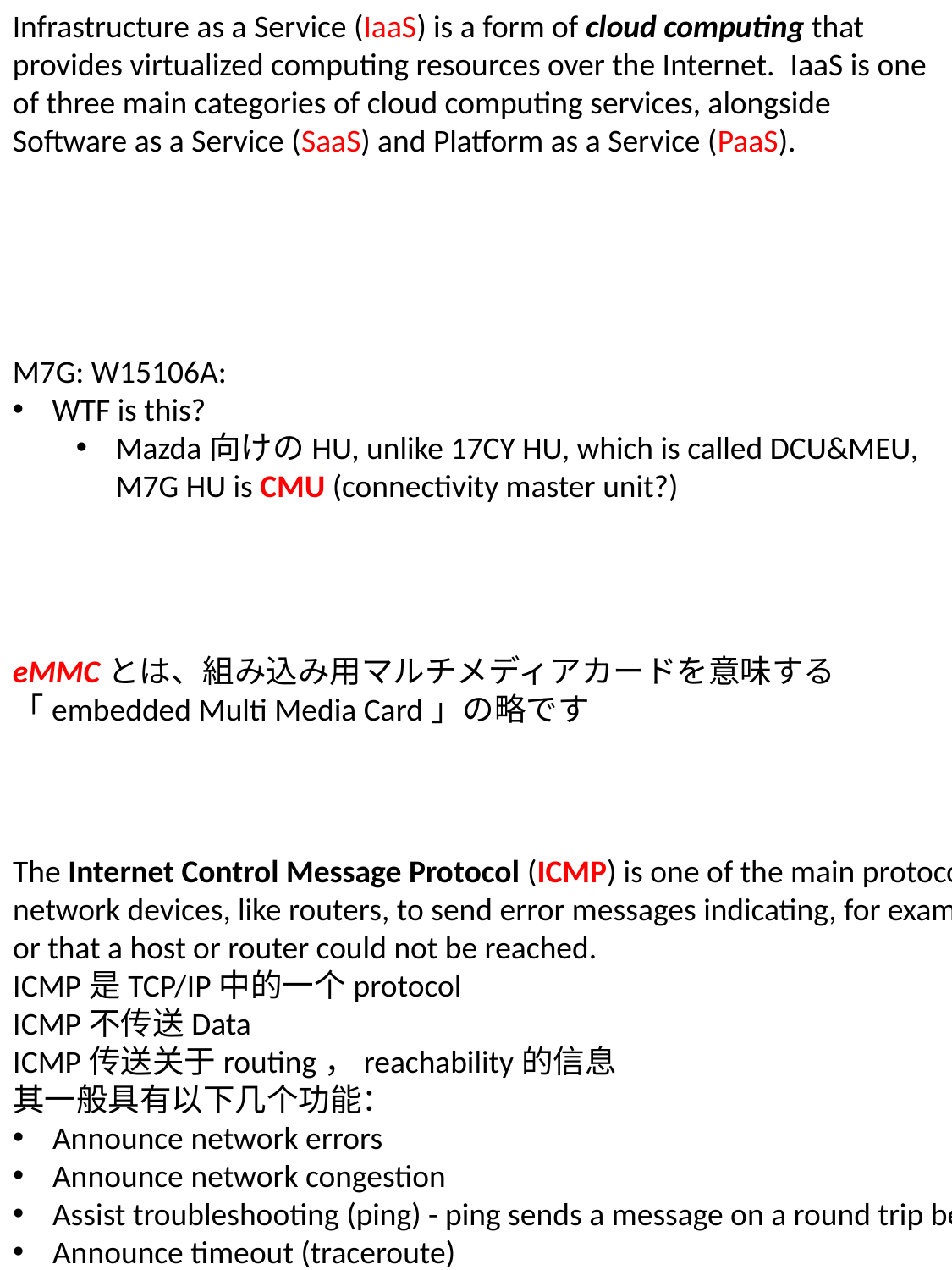

Infrastructure as a Service (IaaS) is a form of cloud computing that provides virtualized computing resources over the Internet.  IaaS is one of three main categories of cloud computing services, alongside Software as a Service (SaaS) and Platform as a Service (PaaS).
M7G: W15106A:
WTF is this?
Mazda向けのHU, unlike 17CY HU, which is called DCU&MEU, M7G HU is CMU (connectivity master unit?)
another meaning: ドメイン・コントロール・ユニット（DCU）, seems to be Bosch’s product
eMMCとは、組み込み用マルチメディアカードを意味する「embedded Multi Media Card」の略です
The Internet Control Message Protocol (ICMP) is one of the main protocols of the internet protocol suite. It is used by network devices, like routers, to send error messages indicating, for example, that a requested service is not available or that a host or router could not be reached.
ICMP是TCP/IP中的一个protocol
ICMP不传送Data
ICMP传送关于routing，reachability的信息
其一般具有以下几个功能：
Announce network errors
Announce network congestion
Assist troubleshooting (ping) - ping sends a message on a round trip between two machines
Announce timeout (traceroute)
Traceroute要解释一下，一个Message的TTL到0了之后，丢弃它的那个router会发通知ICMP message
traceroute 通过多次送TimeToLive为1到64的递增的message，看那个router发了ICMP message来追踪

e.g., ping , traceroute